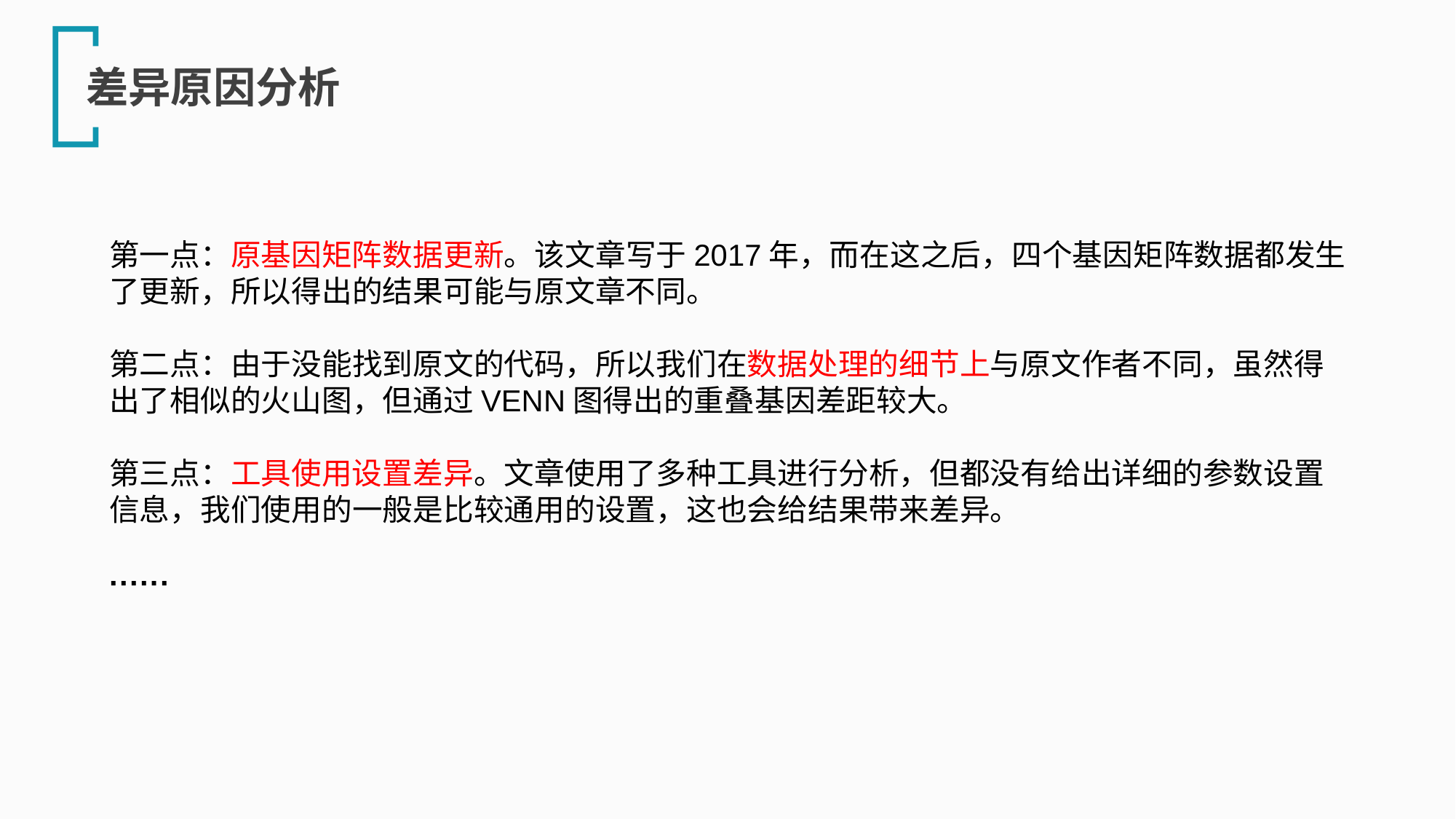

差异原因分析
第一点：原基因矩阵数据更新。该文章写于2017年，而在这之后，四个基因矩阵数据都发生了更新，所以得出的结果可能与原文章不同。

第二点：由于没能找到原文的代码，所以我们在数据处理的细节上与原文作者不同，虽然得出了相似的火山图，但通过VENN图得出的重叠基因差距较大。

第三点：工具使用设置差异。文章使用了多种工具进行分析，但都没有给出详细的参数设置信息，我们使用的一般是比较通用的设置，这也会给结果带来差异。

······